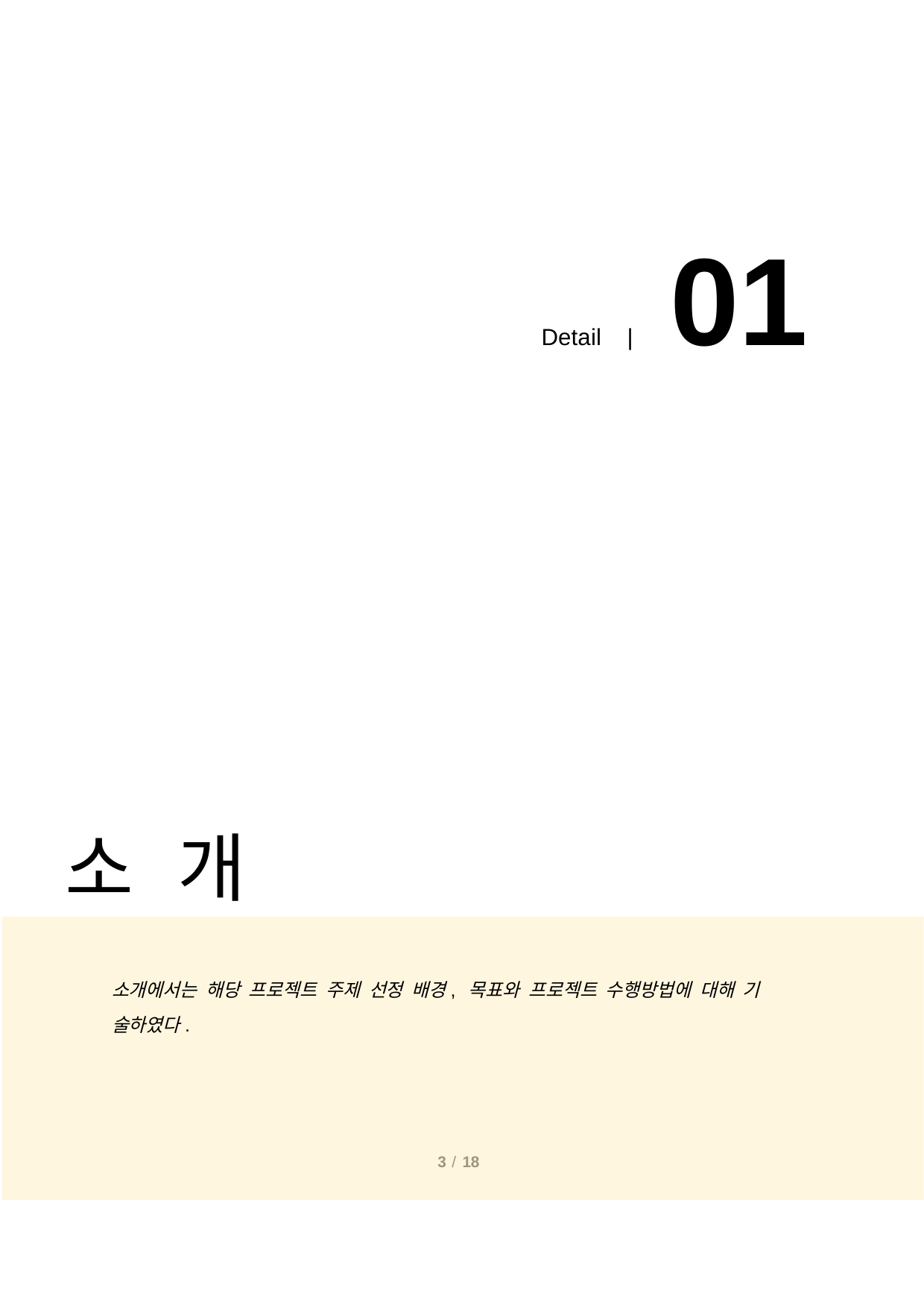

Detail	|	01
소	개

소개에서는 해당 프로젝트 주제 선정 배경, 목표와 프로젝트 수행방법에 대해 기  술하였다.
3 / 18